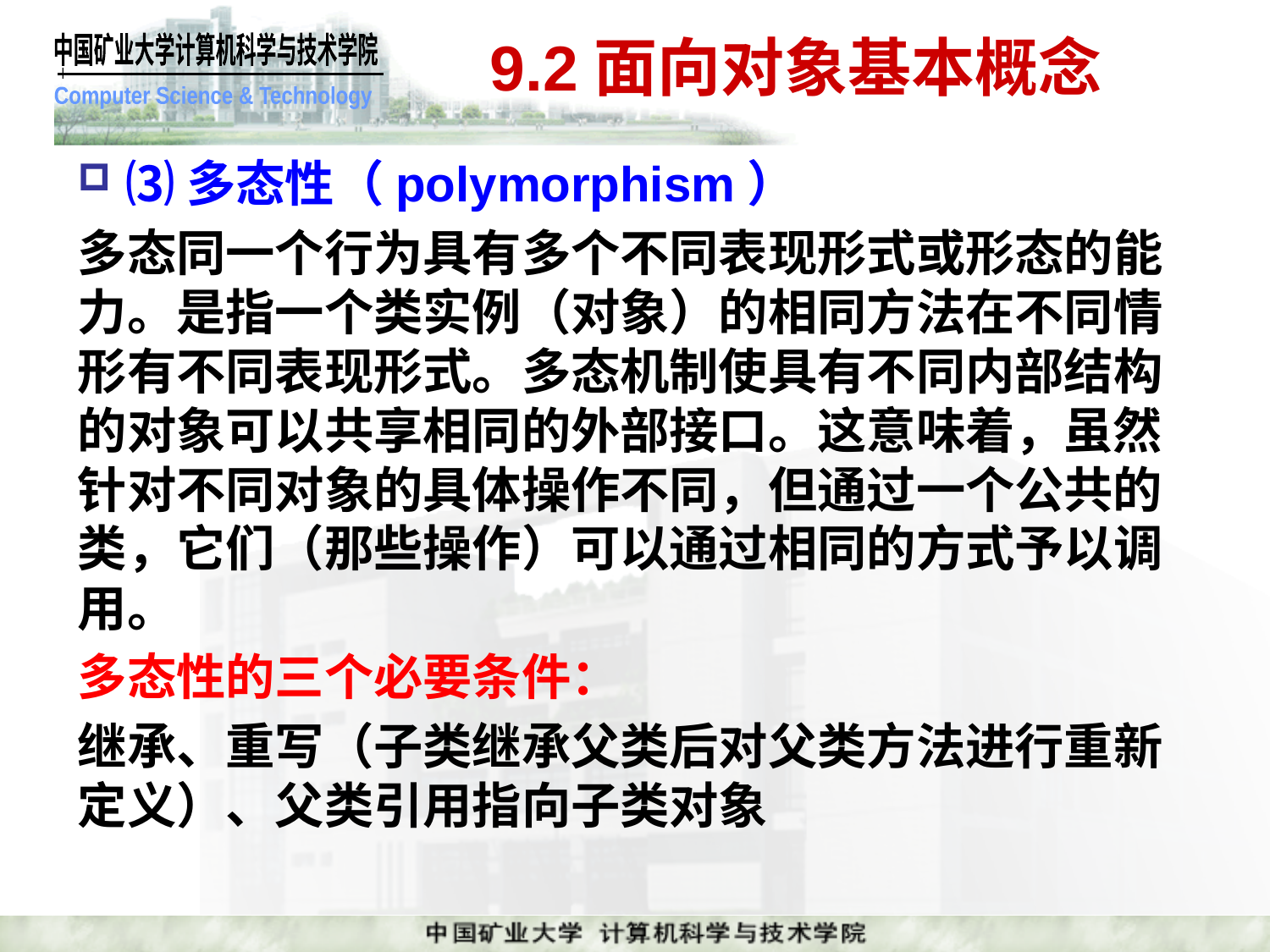

# 9.2面向对象基本概念
⑶多态性（polymorphism）
多态同一个行为具有多个不同表现形式或形态的能力。是指一个类实例（对象）的相同方法在不同情形有不同表现形式。多态机制使具有不同内部结构的对象可以共享相同的外部接口。这意味着，虽然针对不同对象的具体操作不同，但通过一个公共的类，它们（那些操作）可以通过相同的方式予以调用。
多态性的三个必要条件：
继承、重写（子类继承父类后对父类方法进行重新定义）、父类引用指向子类对象
26